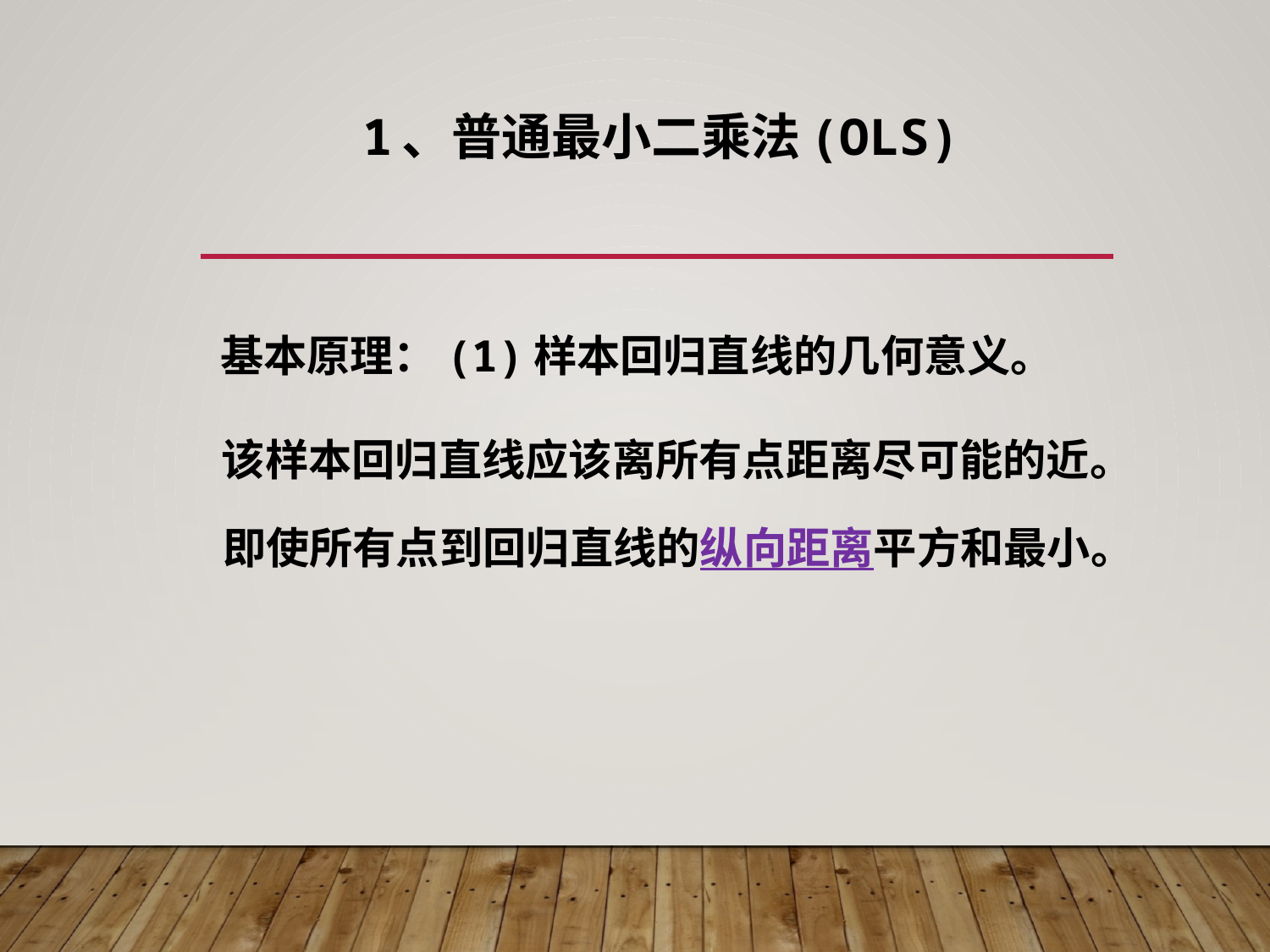

# 1、普通最小二乘法(OLS)
   基本原理：(1)样本回归直线的几何意义。
  该样本回归直线应该离所有点距离尽可能的近。即使所有点到回归直线的纵向距离平方和最小。